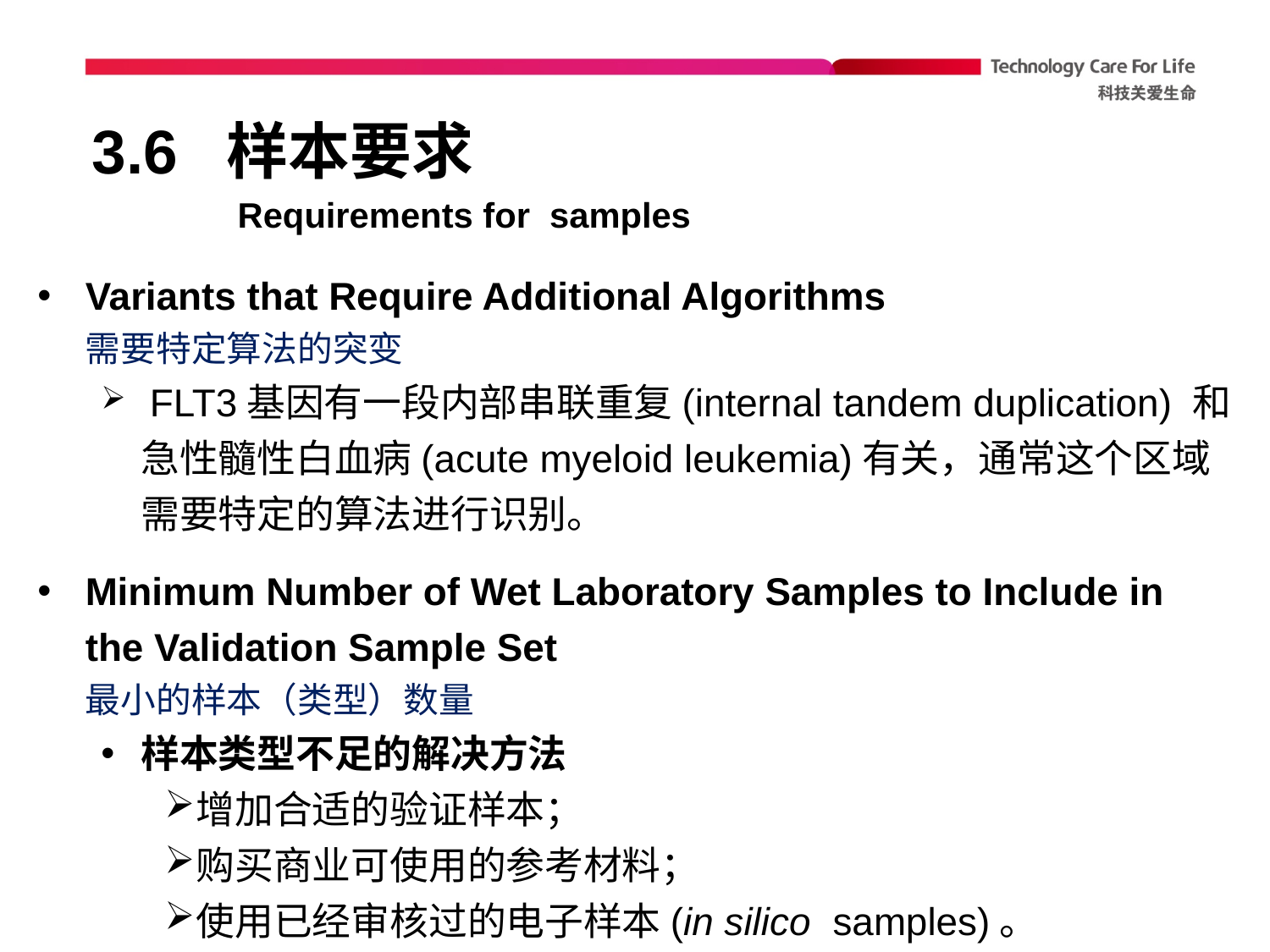

# 3.6  样本要求
Requirements for  samples
Variants that Require Additional Algorithms
需要特定算法的突变
 FLT3基因有一段内部串联重复(internal tandem duplication) 和急性髓性白血病(acute myeloid leukemia)有关，通常这个区域需要特定的算法进行识别。
Minimum Number of Wet Laboratory Samples to Include in the Validation Sample Set
最小的样本（类型）数量
样本类型不足的解决方法
增加合适的验证样本；
购买商业可使用的参考材料；
使用已经审核过的电子样本(in silico  samples)。